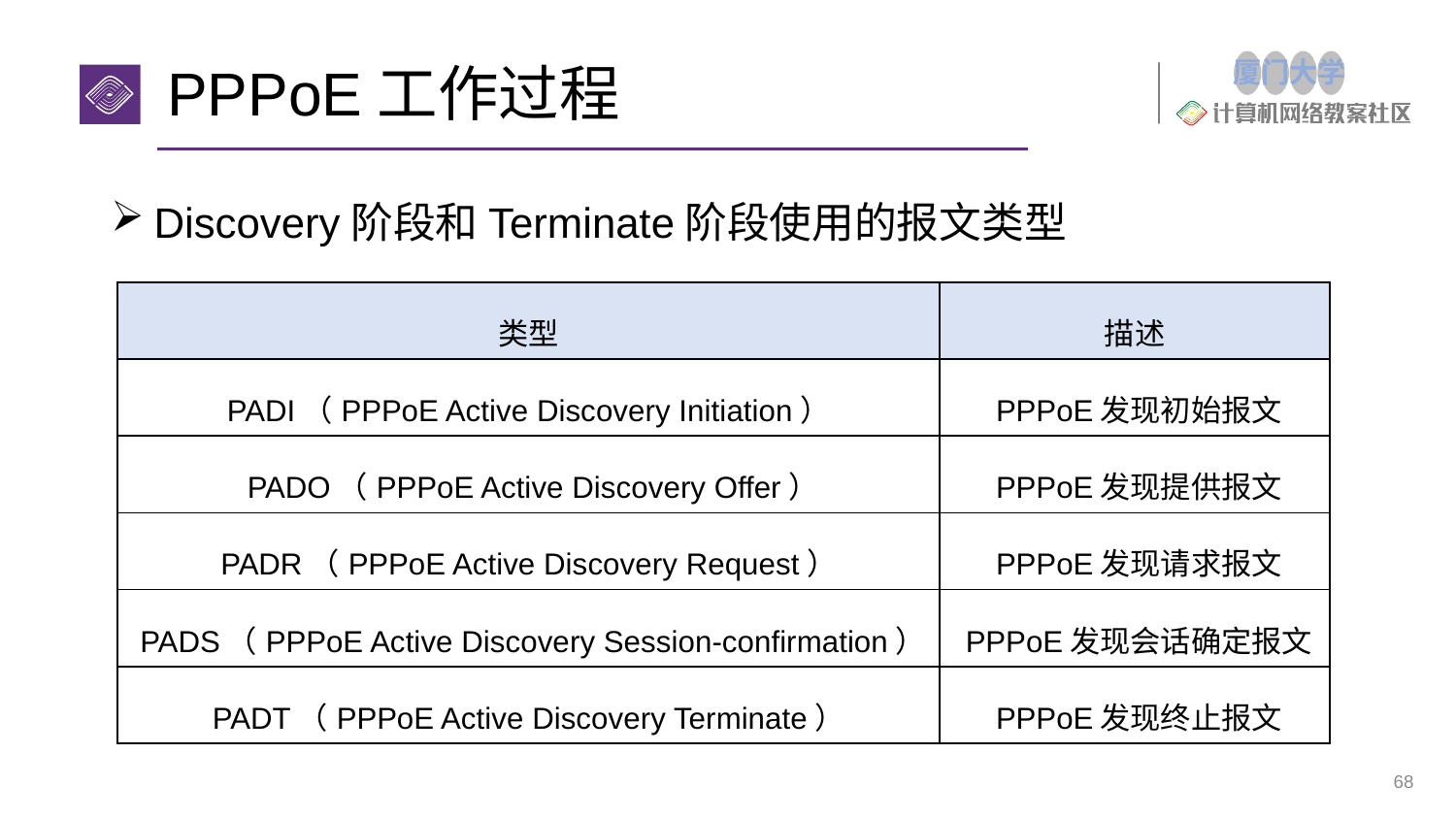

# PPPoE工作过程
Discovery阶段和Terminate阶段使用的报文类型

| 类型 | 描述 |
| --- | --- |
| PADI（PPPoE Active Discovery Initiation） | PPPoE发现初始报文 |
| PADO（PPPoE Active Discovery Offer） | PPPoE发现提供报文 |
| PADR（PPPoE Active Discovery Request） | PPPoE发现请求报文 |
| PADS（PPPoE Active Discovery Session-confirmation） | PPPoE发现会话确定报文 |
| PADT（PPPoE Active Discovery Terminate） | PPPoE发现终止报文 |
68